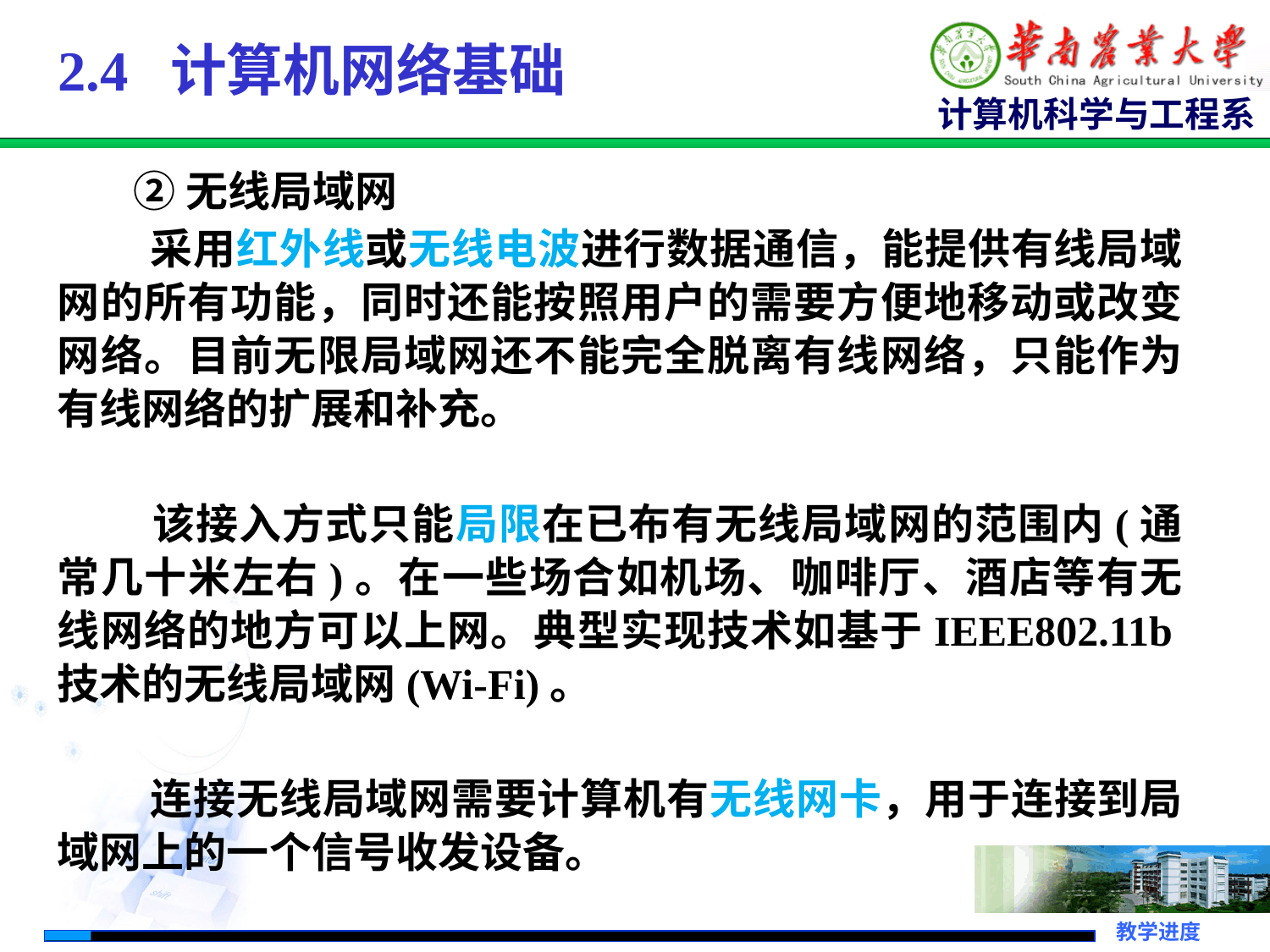

# 2.4  计算机网络基础
        ②无线局域网
        采用红外线或无线电波进行数据通信，能提供有线局域网的所有功能，同时还能按照用户的需要方便地移动或改变网络。目前无限局域网还不能完全脱离有线网络，只能作为有线网络的扩展和补充。

        该接入方式只能局限在已布有无线局域网的范围内(通常几十米左右)。在一些场合如机场、咖啡厅、酒店等有无线网络的地方可以上网。典型实现技术如基于IEEE802.11b技术的无线局域网(Wi-Fi)。

        连接无线局域网需要计算机有无线网卡，用于连接到局域网上的一个信号收发设备。